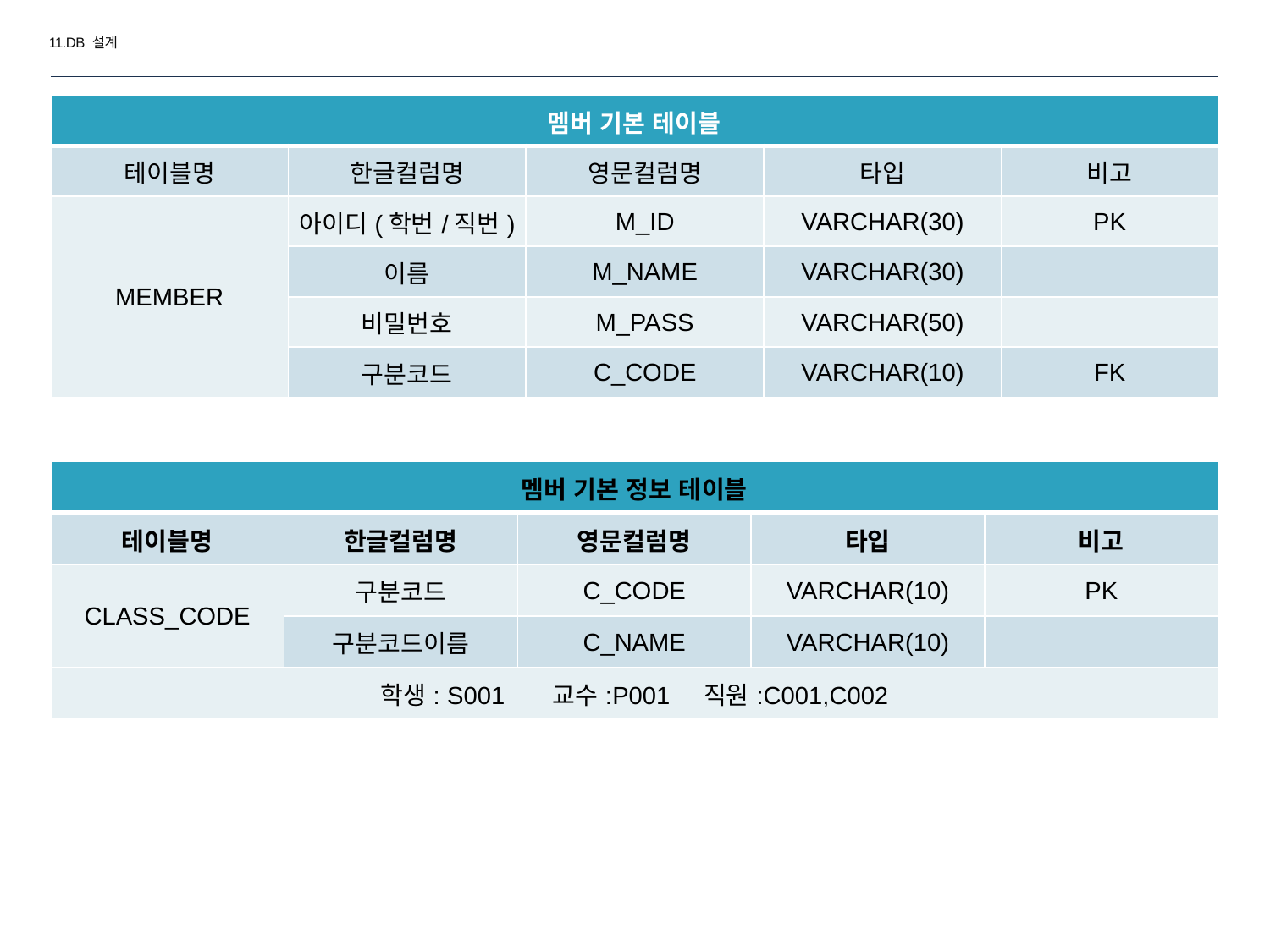

11.DB 설계
| 멤버 기본 테이블 |  |  |  |  |
| --- | --- | --- | --- | --- |
| 테이블명 | 한글컬럼명 | 영문컬럼명 | 타입 | 비고 |
| MEMBER | 아이디(학번/직번) | M\_ID | VARCHAR(30) | PK |
|  | 이름 | M\_NAME | VARCHAR(30) |  |
|  | 비밀번호 | M\_PASS | VARCHAR(50) |  |
|  | 구분코드 | C\_CODE | VARCHAR(10) | FK |
| 멤버 기본 정보 테이블 |  |  |  |  |
| --- | --- | --- | --- | --- |
| 테이블명 | 한글컬럼명 | 영문컬럼명 | 타입 | 비고 |
| CLASS\_CODE | 구분코드 | C\_CODE | VARCHAR(10) | PK |
|  | 구분코드이름 | C\_NAME | VARCHAR(10) |  |
| 학생: S001 교수:P001 직원:C001,C002 |  |  |  |  |